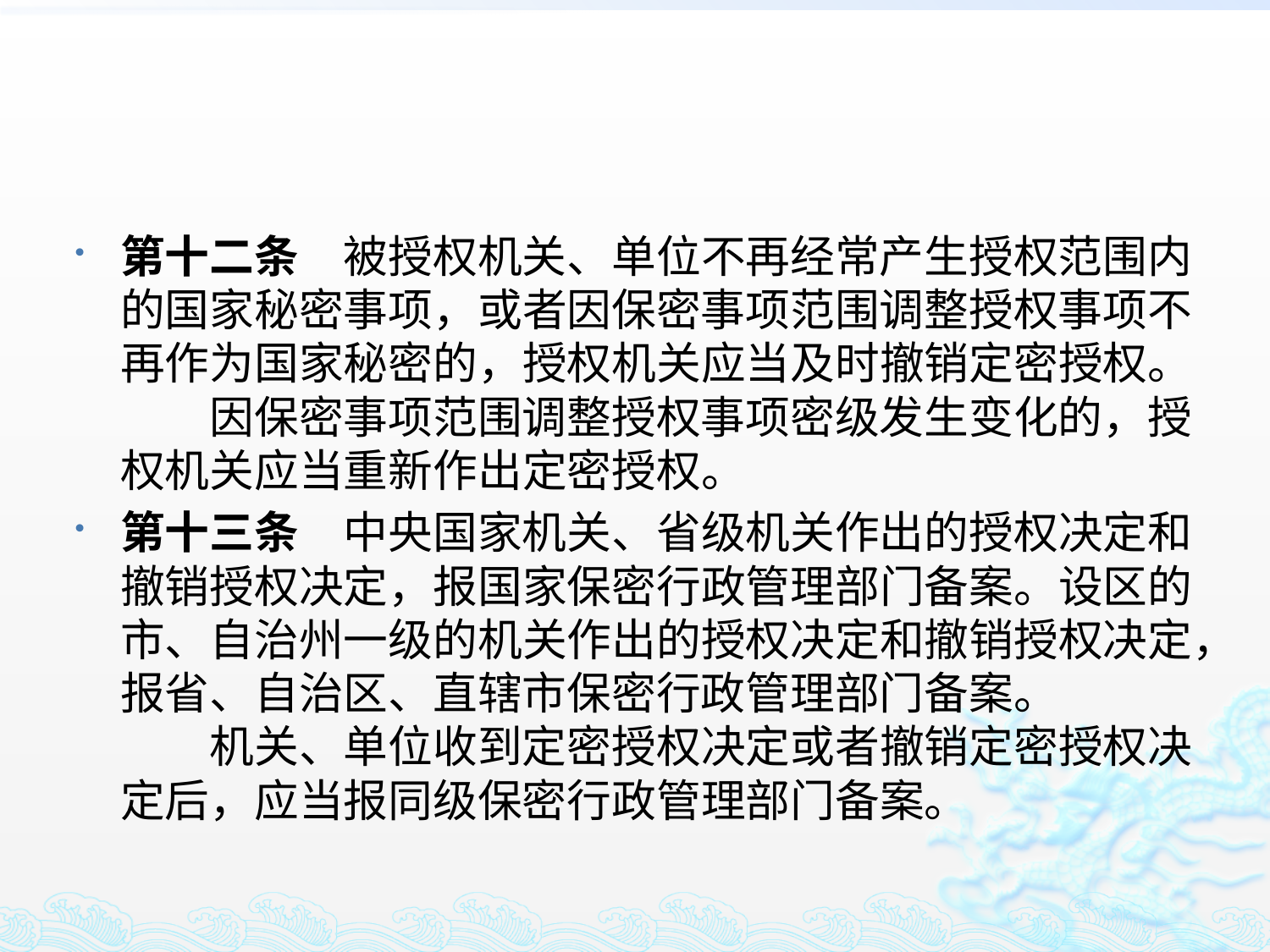

#
第十二条　被授权机关、单位不再经常产生授权范围内的国家秘密事项，或者因保密事项范围调整授权事项不再作为国家秘密的，授权机关应当及时撤销定密授权。
　　因保密事项范围调整授权事项密级发生变化的，授权机关应当重新作出定密授权。
第十三条　中央国家机关、省级机关作出的授权决定和撤销授权决定，报国家保密行政管理部门备案。设区的市、自治州一级的机关作出的授权决定和撤销授权决定，报省、自治区、直辖市保密行政管理部门备案。
　　机关、单位收到定密授权决定或者撤销定密授权决定后，应当报同级保密行政管理部门备案。